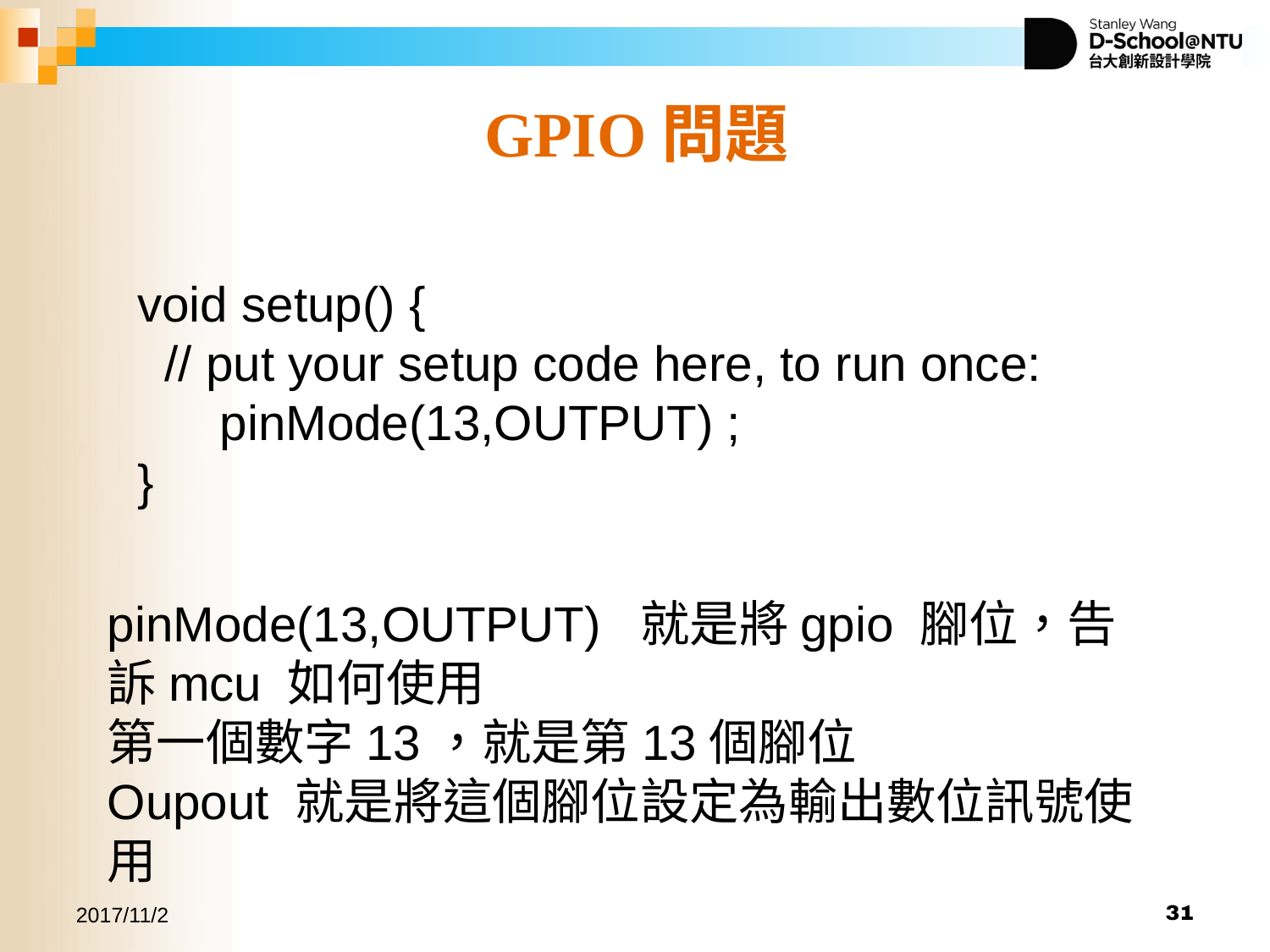

GPIO問題
void setup() {
  // put your setup code here, to run once:
      pinMode(13,OUTPUT) ;
}
pinMode(13,OUTPUT)  就是將gpio 腳位，告訴mcu 如何使用
第一個數字13，就是第13個腳位
Oupout 就是將這個腳位設定為輸出數位訊號使用
2017/11/2
31